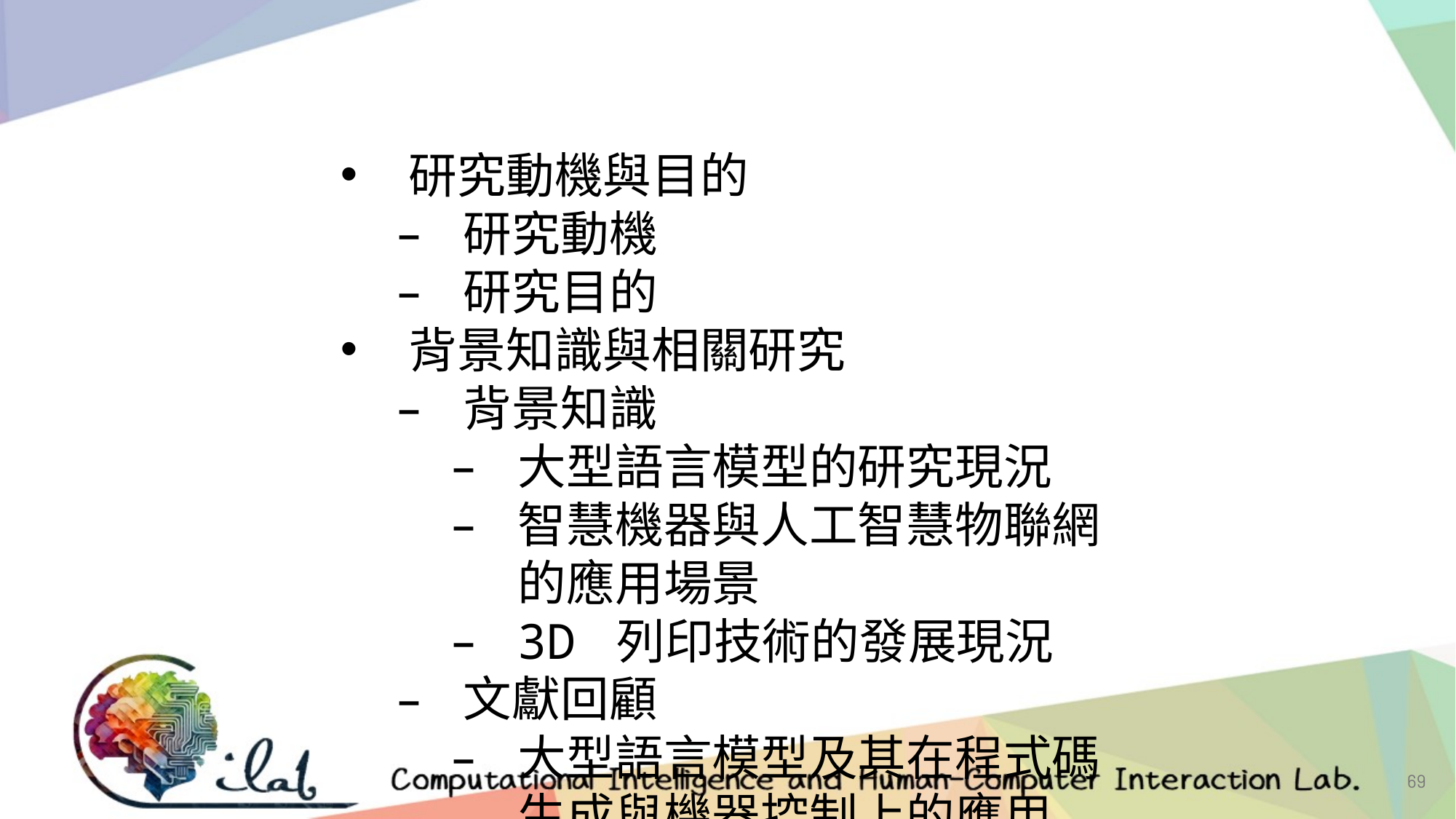

研究動機與目的
研究動機
研究目的
背景知識與相關研究
背景知識
大型語言模型的研究現況
智慧機器與人工智慧物聯網的應用場景
3D 列印技術的發展現況
文獻回顧
大型語言模型及其在程式碼生成與機器控制上的應用
運動學研究與機器人控制
3D 列印應用於機器人製作的相關文獻
研究方法
硬體設計流程
模型設計軟體：Autodesk Fusion 360
檔案輸出格式：STL（Stereolithography）
3D 列印機：Creality K1 MAX
運動學開發
運動模擬環境
順向運動學
逆向運動學
大型語言模型開發
OpenAI 與 GPT 模型
模型使用流程
系統架構
系統架構與流程
實驗設計與成果
實驗一：機械臂的基本控制
機械結構設計圖
函數設計
下達指令的格式範例
實驗結果
實驗二：將機械臂用於畫圖機械結構設計圖
函數設計
下達指令的格式範例
實驗結果
實驗三：機械臂在自動運輸車上的應用機械結構設計圖
函數設計
下達指令的格式範例
實驗結果

結論與未來展望
結論
未來展望
69